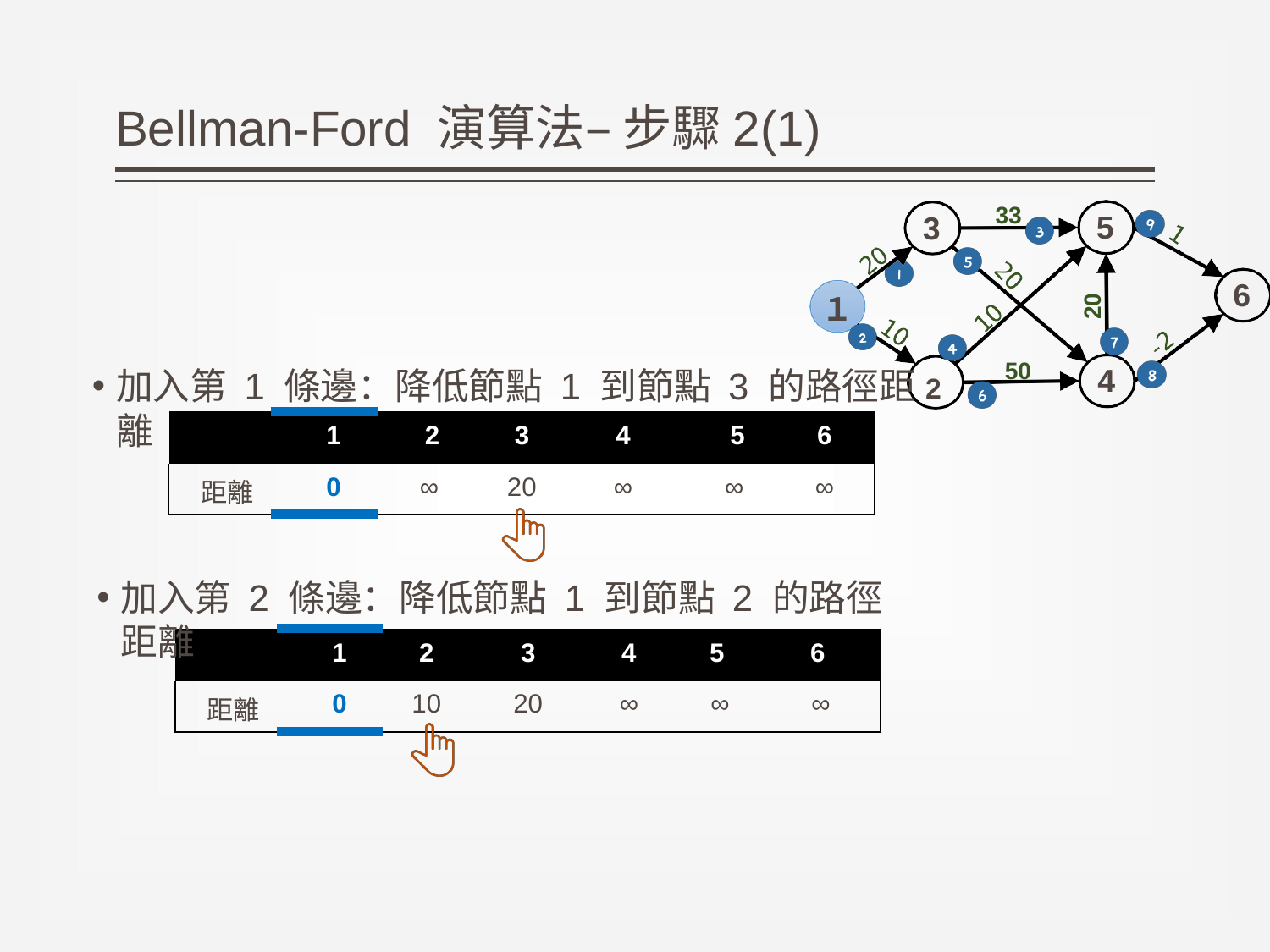

# Bellman-Ford 演算法– 步驟2(1)
33

5
3

6

１
20

2
50

4
加入第 1 條邊：降低節點 1 到節點 3 的路徑距離

|  | 1 | 2 | 3 | 4 | 5 | 6 |
| --- | --- | --- | --- | --- | --- | --- |
| 距離 | 0 | ∞ | 20 | ∞ | ∞ | ∞ |

加入第 2 條邊：降低節點 1 到節點 2 的路徑距離
|  | 1 | 2 | 3 | 4 | 5 | 6 |
| --- | --- | --- | --- | --- | --- | --- |
| 距離 | 0 | 10 | 20 | ∞ | ∞ | ∞ |